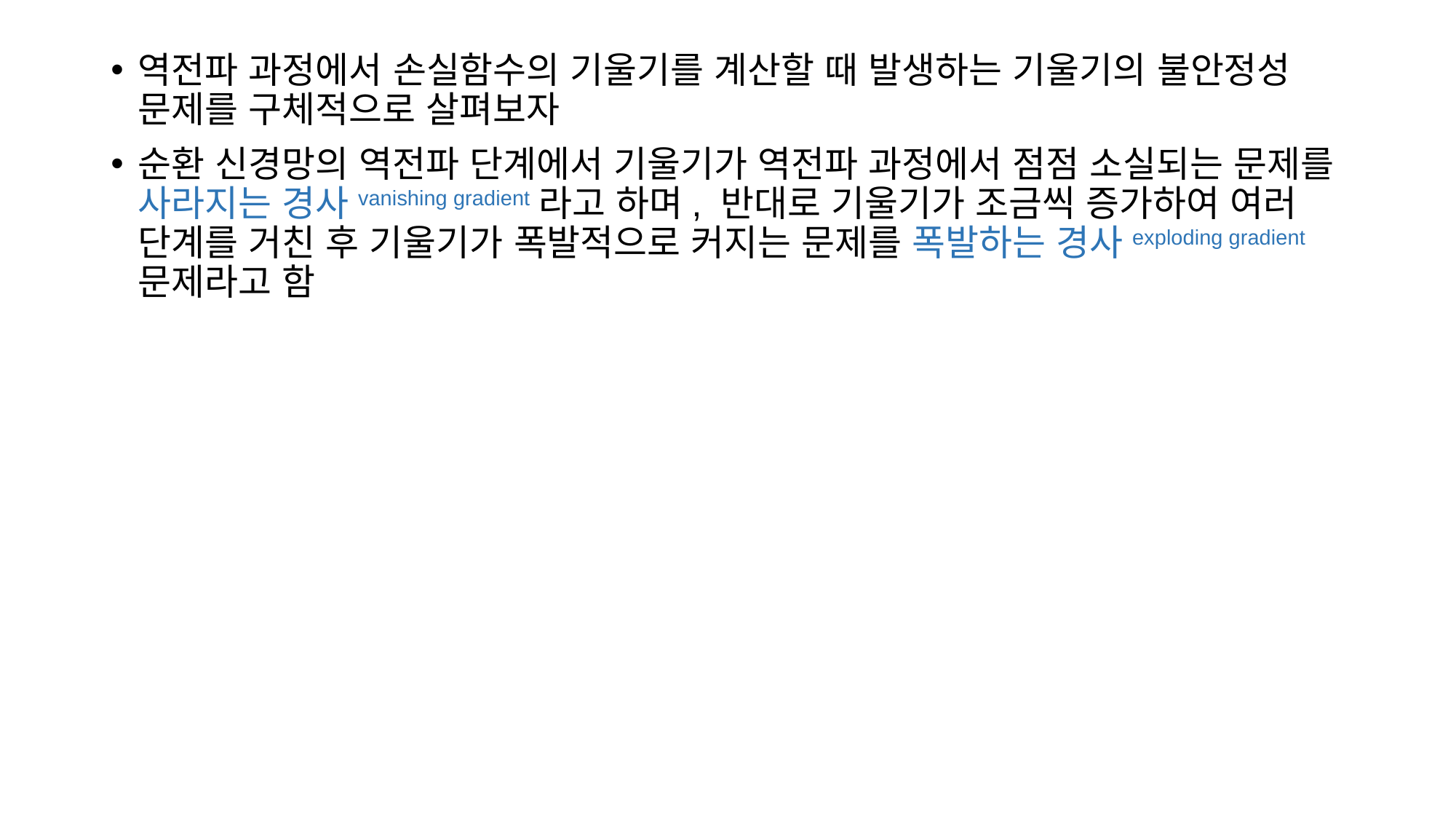

역전파 과정에서 손실함수의 기울기를 계산할 때 발생하는 기울기의 불안정성 문제를 구체적으로 살펴보자
순환 신경망의 역전파 단계에서 기울기가 역전파 과정에서 점점 소실되는 문제를 사라지는 경사vanishing gradient라고 하며, 반대로 기울기가 조금씩 증가하여 여러 단계를 거친 후 기울기가 폭발적으로 커지는 문제를 폭발하는 경사exploding gradient 문제라고 함